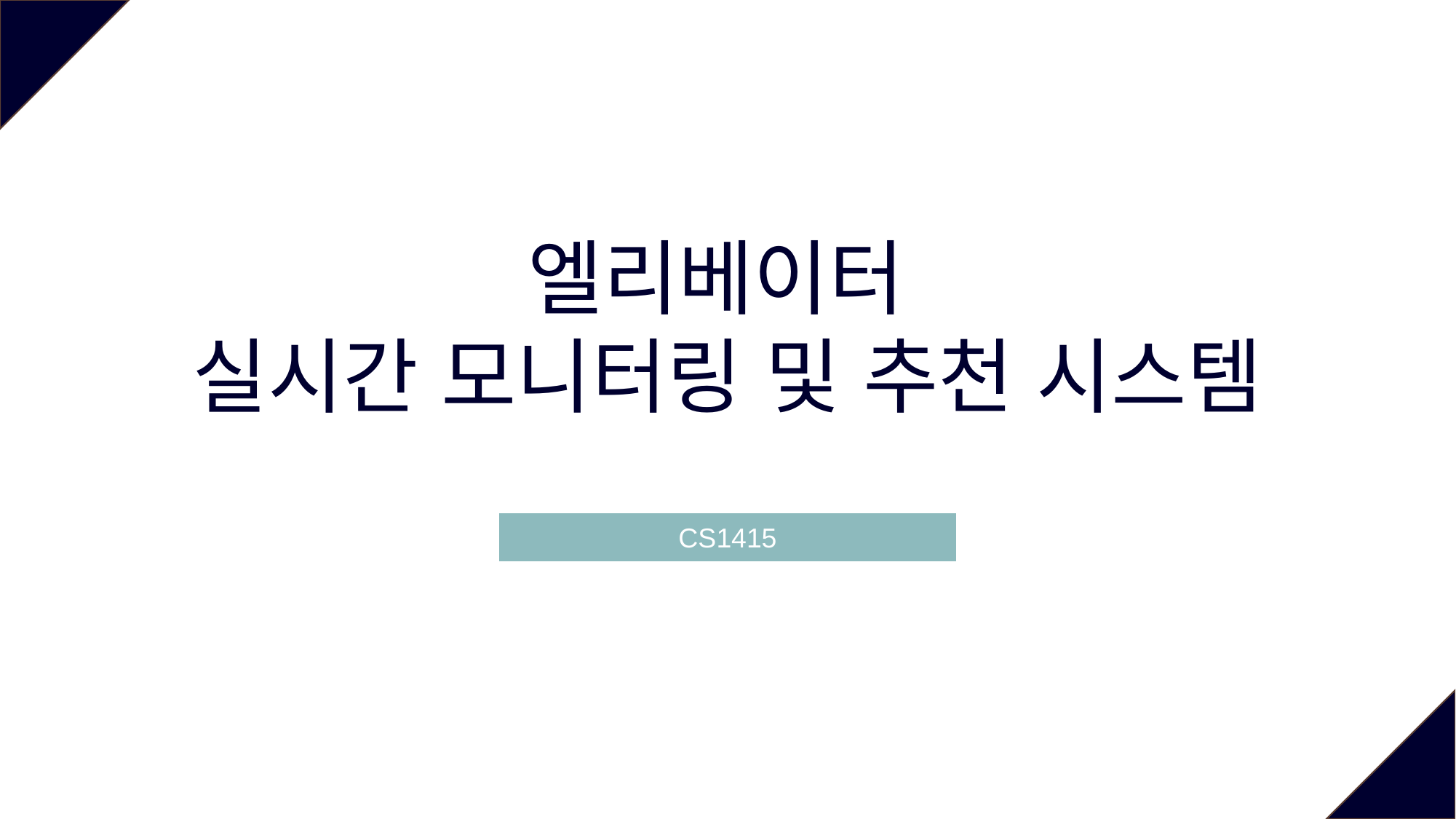

엘리베이터
실시간 모니터링 및 추천 시스템
CS1415